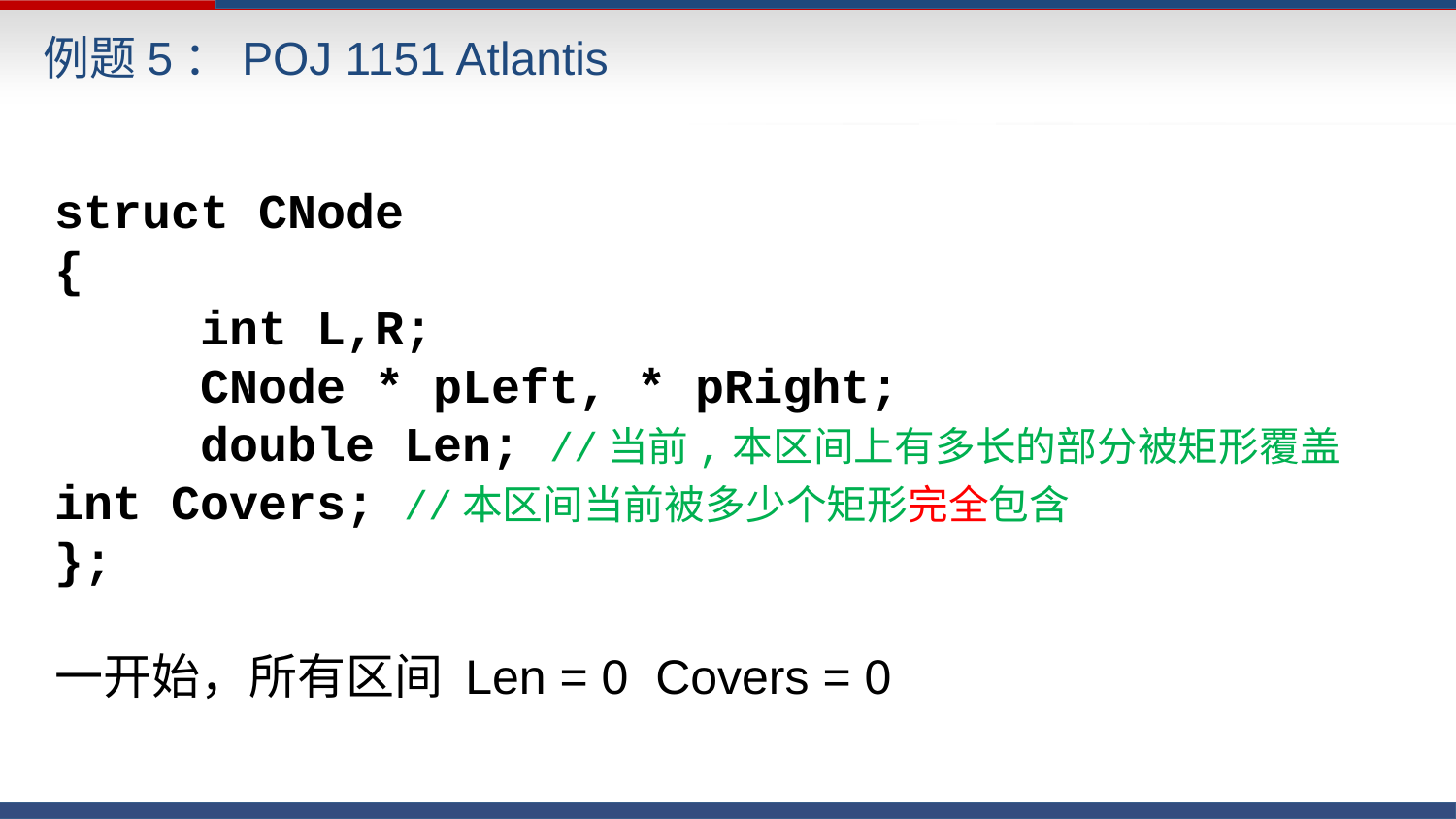

例题5：POJ 1151 Atlantis

struct CNode
{
	int L,R;
	CNode * pLeft, * pRight;
	double Len; //当前,本区间上有多长的部分被矩形覆盖	int Covers; //本区间当前被多少个矩形完全包含
};

一开始，所有区间 Len = 0  Covers = 0